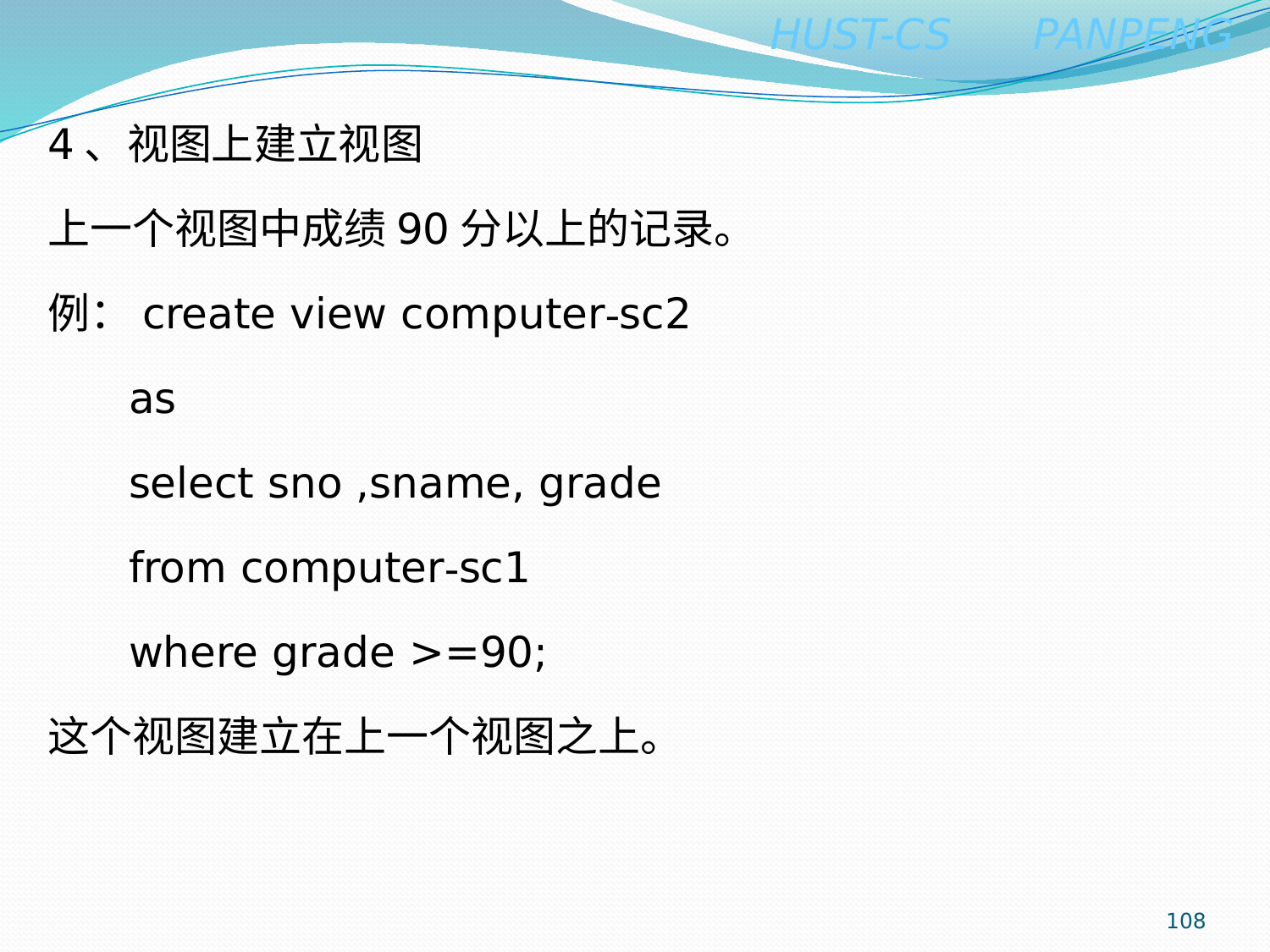

4、视图上建立视图
上一个视图中成绩90分以上的记录。
例：create view computer-sc2
      as
      select sno ,sname, grade
      from computer-sc1
      where grade >=90;
这个视图建立在上一个视图之上。
108